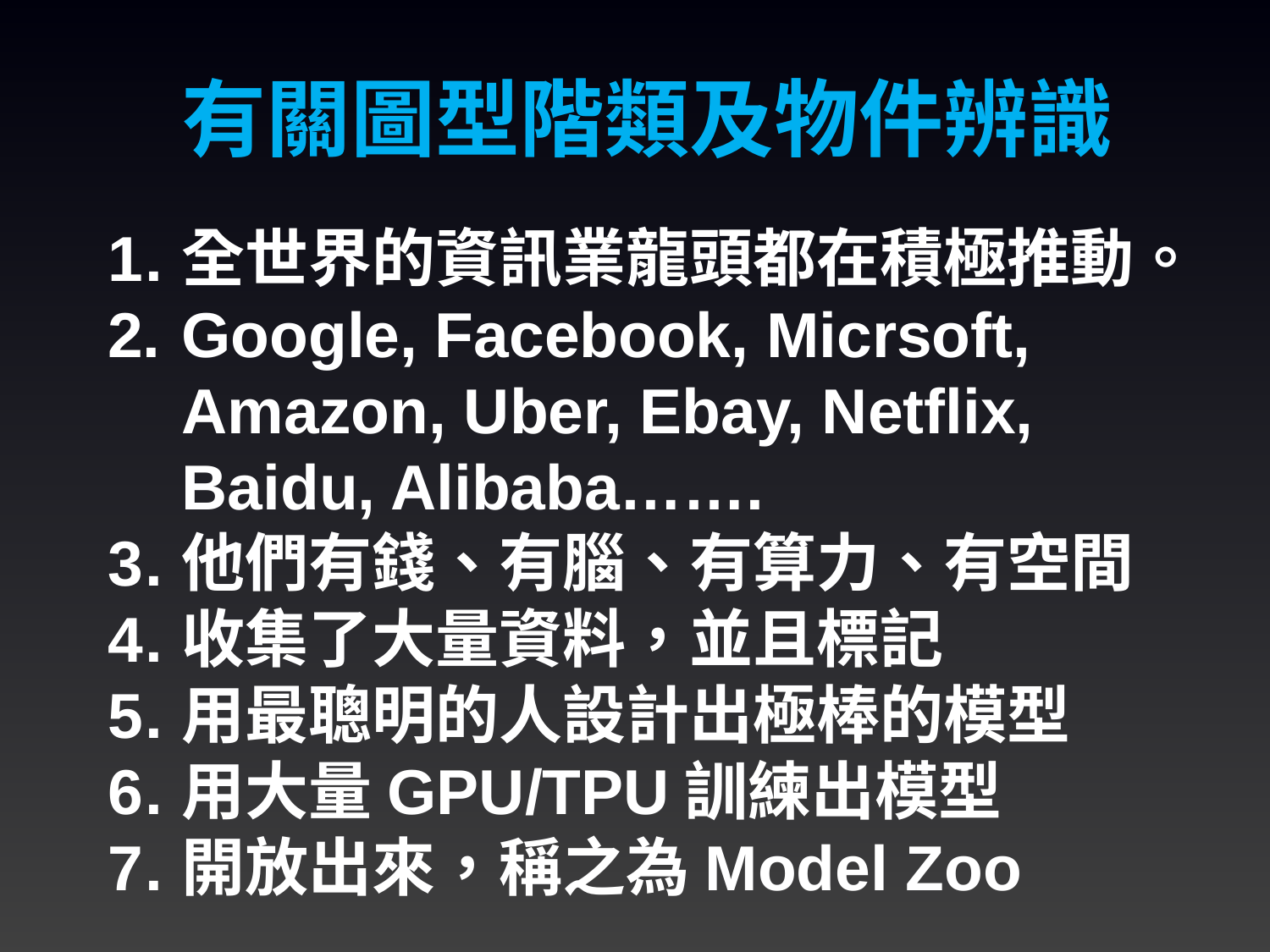

有關圖型階類及物件辨識
全世界的資訊業龍頭都在積極推動。
Google, Facebook, Micrsoft, Amazon, Uber, Ebay, Netflix, Baidu, Alibaba…….
他們有錢、有腦、有算力、有空間
收集了大量資料，並且標記
用最聰明的人設計出極棒的模型
用大量GPU/TPU訓練出模型
開放出來，稱之為Model Zoo